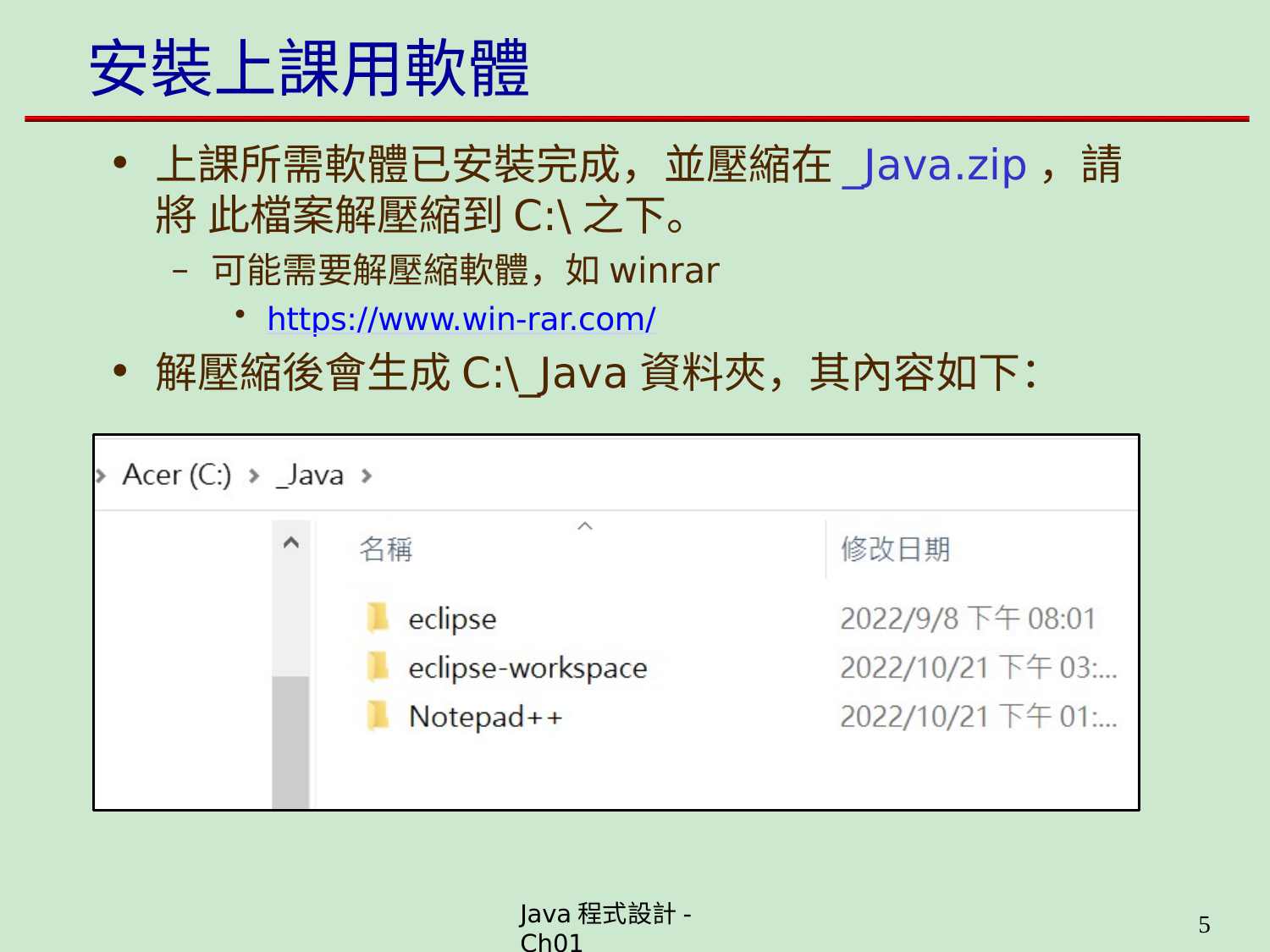

# 安裝上課用軟體
上課所需軟體已安裝完成，並壓縮在_Java.zip，請將 此檔案解壓縮到C:\之下。
可能需要解壓縮軟體，如winrar
https://www.win-rar.com/
解壓縮後會生成C:\_Java資料夾，其內容如下：

Java程式設計-Ch01
5